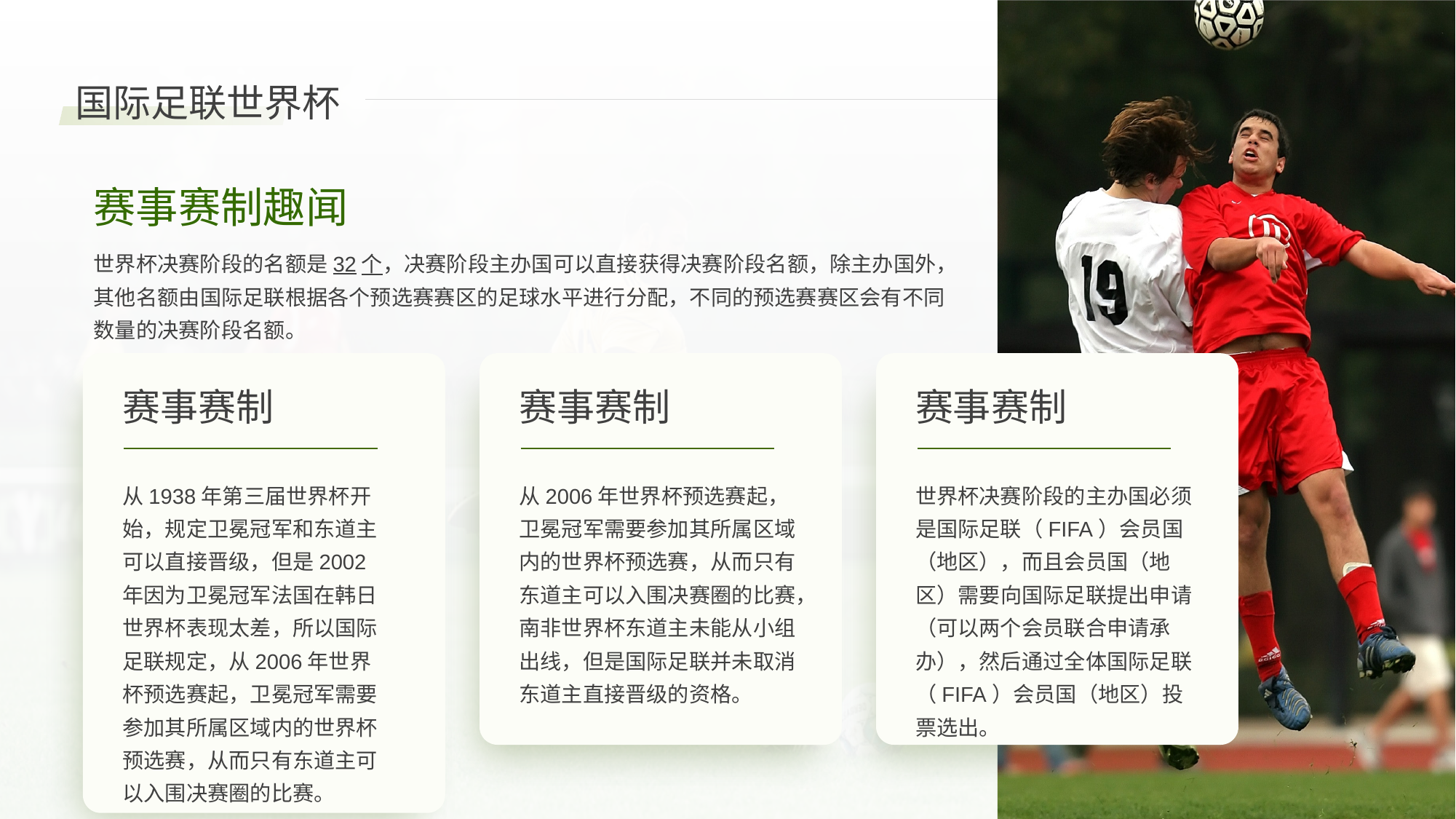

01
YOUR LOGO
国际足联世界杯

赛事赛制趣闻
世界杯决赛阶段的名额是32个，决赛阶段主办国可以直接获得决赛阶段名额，除主办国外，其他名额由国际足联根据各个预选赛赛区的足球水平进行分配，不同的预选赛赛区会有不同数量的决赛阶段名额。

赛事赛制
赛事赛制
赛事赛制
从1938年第三届世界杯开始，规定卫冕冠军和东道主可以直接晋级，但是2002年因为卫冕冠军法国在韩日世界杯表现太差，所以国际足联规定，从2006年世界杯预选赛起，卫冕冠军需要参加其所属区域内的世界杯预选赛，从而只有东道主可以入围决赛圈的比赛。
从2006年世界杯预选赛起，卫冕冠军需要参加其所属区域内的世界杯预选赛，从而只有东道主可以入围决赛圈的比赛，南非世界杯东道主未能从小组出线，但是国际足联并未取消东道主直接晋级的资格。
世界杯决赛阶段的主办国必须是国际足联（FIFA）会员国（地区），而且会员国（地区）需要向国际足联提出申请（可以两个会员联合申请承办），然后通过全体国际足联（FIFA）会员国（地区）投票选出。